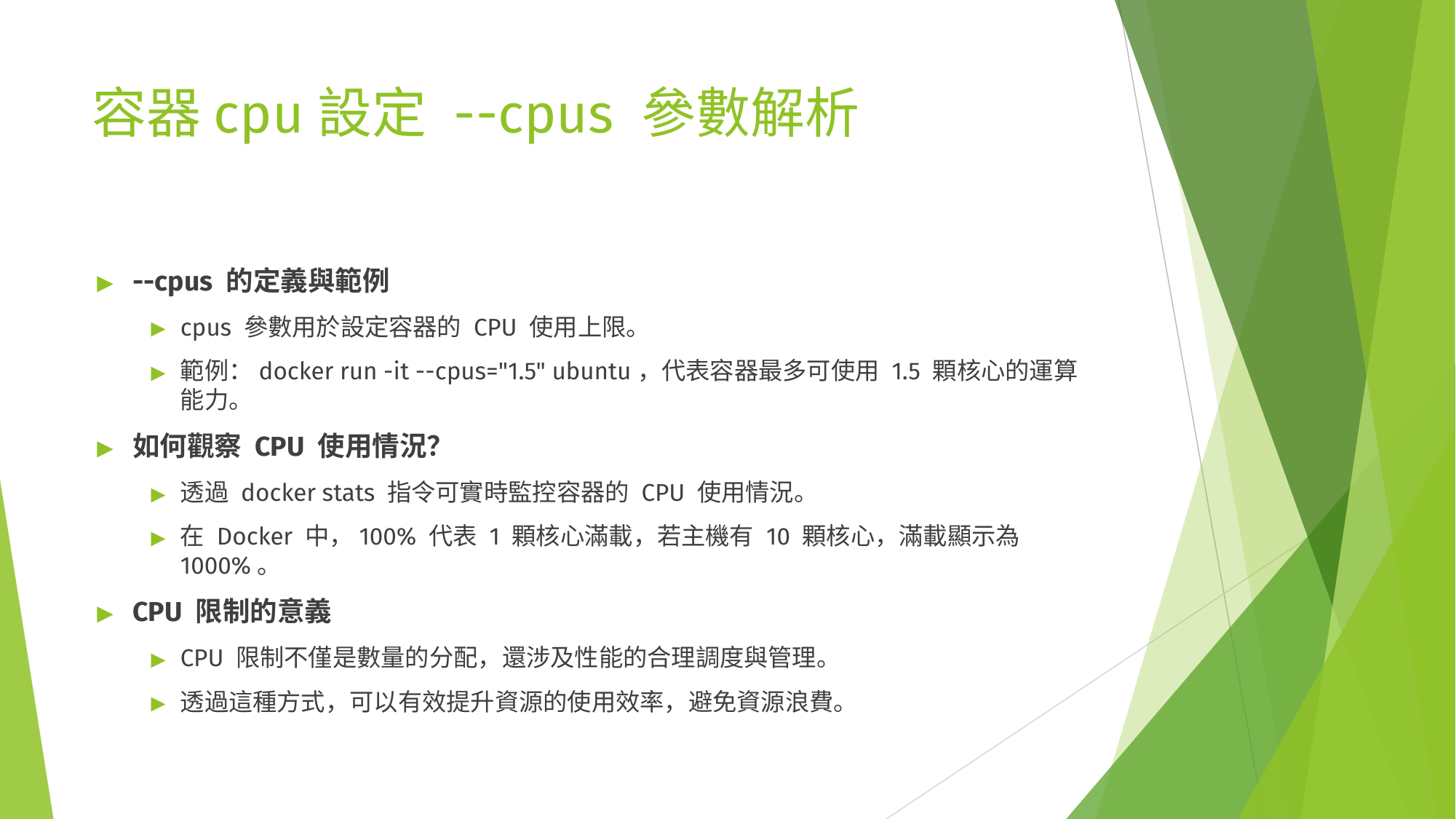

# 容器cpu設定 --cpus 參數解析
--cpus 的定義與範例
cpus 參數用於設定容器的 CPU 使用上限。
範例：docker run -it --cpus="1.5" ubuntu，代表容器最多可使用 1.5 顆核心的運算能力。
如何觀察 CPU 使用情況？
透過 docker stats 指令可實時監控容器的 CPU 使用情況。
在 Docker 中，100% 代表 1 顆核心滿載，若主機有 10 顆核心，滿載顯示為 1000%。
CPU 限制的意義
CPU 限制不僅是數量的分配，還涉及性能的合理調度與管理。
透過這種方式，可以有效提升資源的使用效率，避免資源浪費。